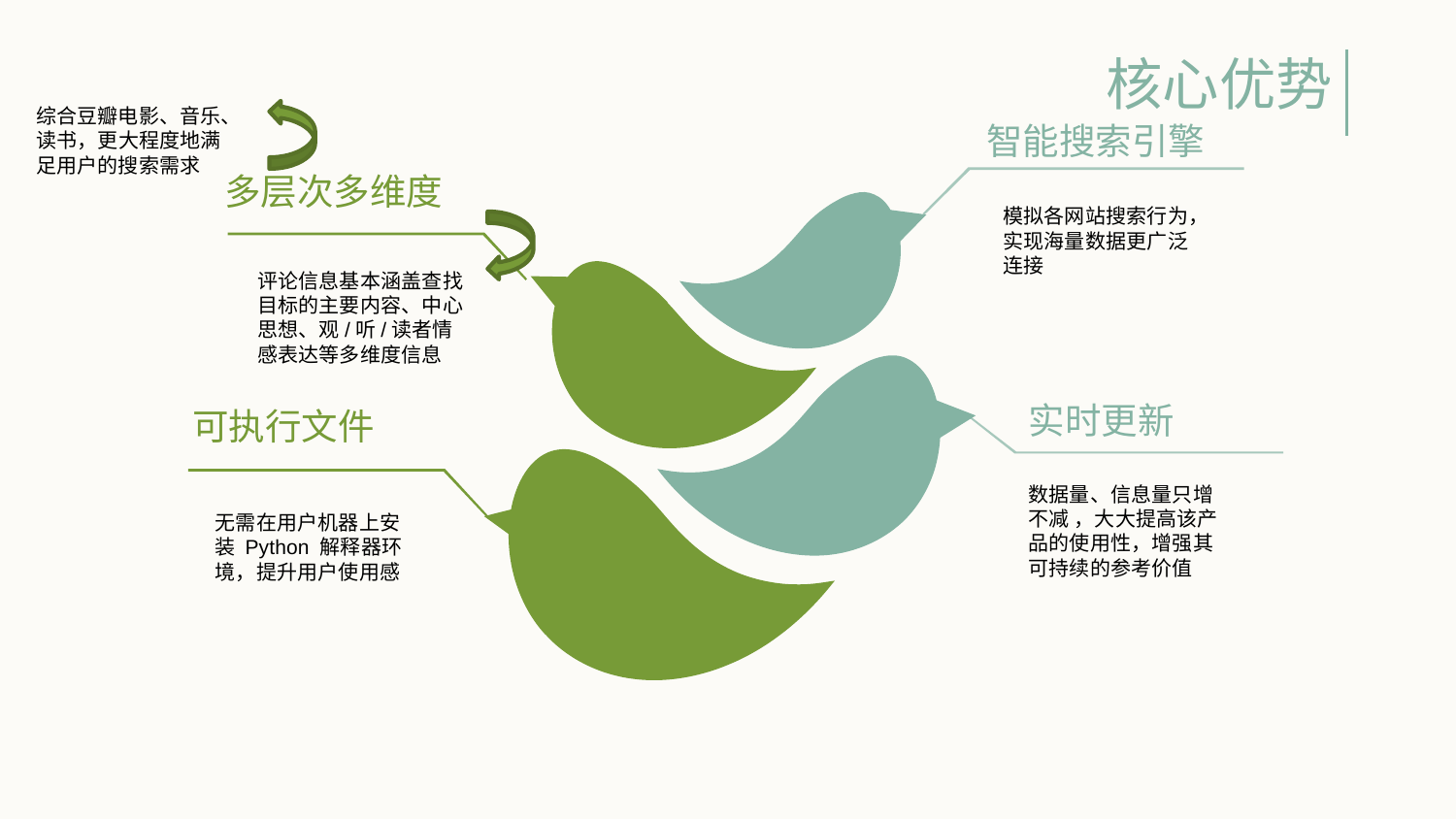

核心优势
综合豆瓣电影、音乐、读书，更大程度地满足用户的搜索需求
智能搜索引擎

多层次多维度

模拟各网站搜索行为，实现海量数据更广泛连接

评论信息基本涵盖查找目标的主要内容、中心思想、观/听/读者情感表达等多维度信息

实时更新
可执行文件

数据量、信息量只增不减 ，大大提高该产品的使用性，增强其可持续的参考价值

无需在用户机器上安装 Python 解释器环境，提升用户使用感